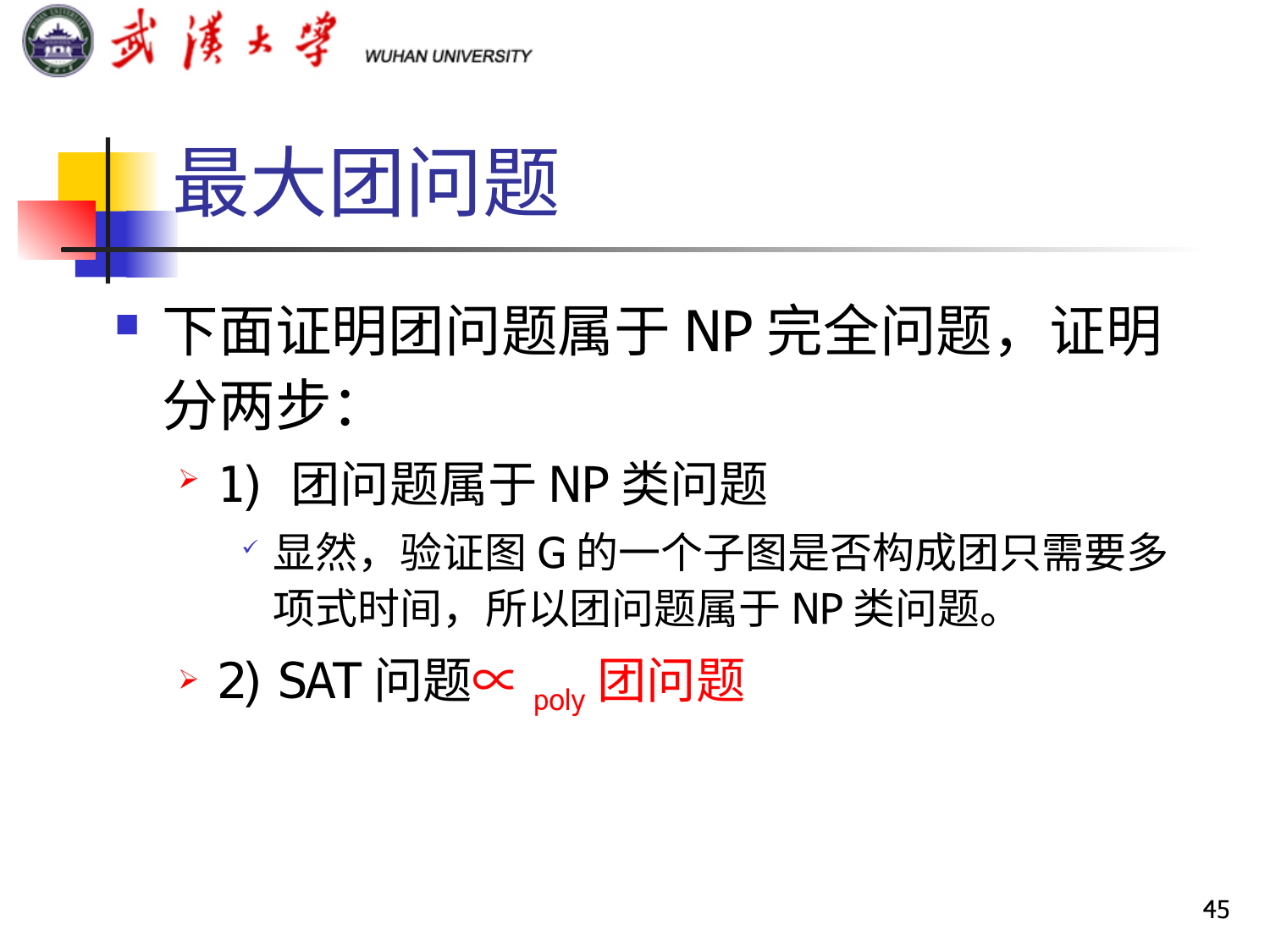

# 最大团问题
下面证明团问题属于NP完全问题，证明分两步：
1) 团问题属于NP类问题
显然，验证图G的一个子图是否构成团只需要多项式时间，所以团问题属于NP类问题。
2) SAT问题∝poly团问题

45